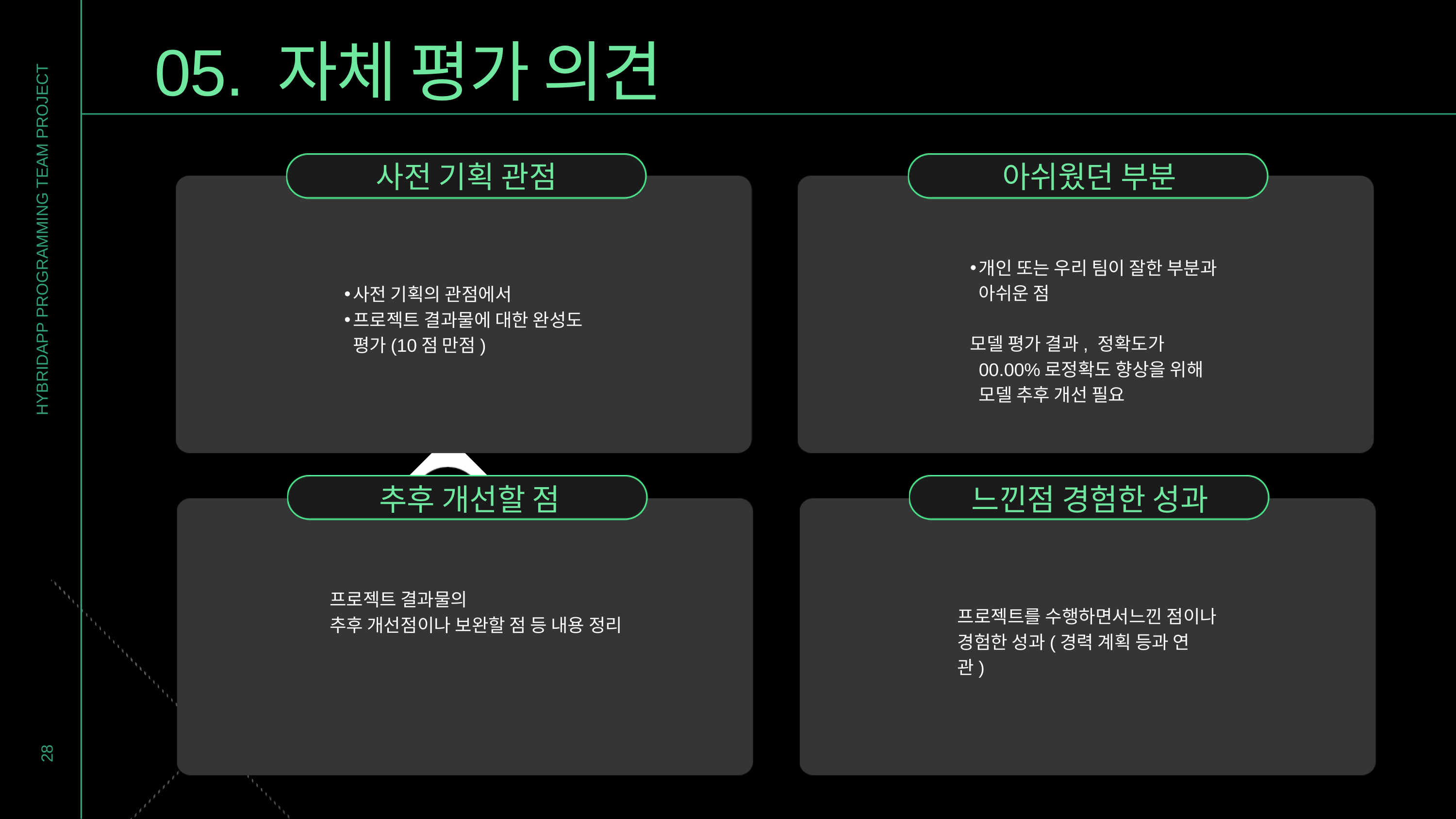

05. 자체 평가 의견

사전 기획 관점
아쉬웠던 부분

개인 또는 우리 팀이 잘한 부분과 아쉬운 점

모델 평가 결과, 정확도가 00.00%로정확도 향상을 위해 모델 추후 개선 필요
사전 기획의 관점에서
프로젝트 결과물에 대한 완성도 평가(10점 만점)

HYBRIDAPP PROGRAMMING TEAM PROJECT

추후 개선할 점
느낀점 경험한 성과

프로젝트 결과물의
추후 개선점이나 보완할 점 등 내용 정리

28
프로젝트를 수행하면서느낀 점이나 경험한 성과(경력 계획 등과 연관)